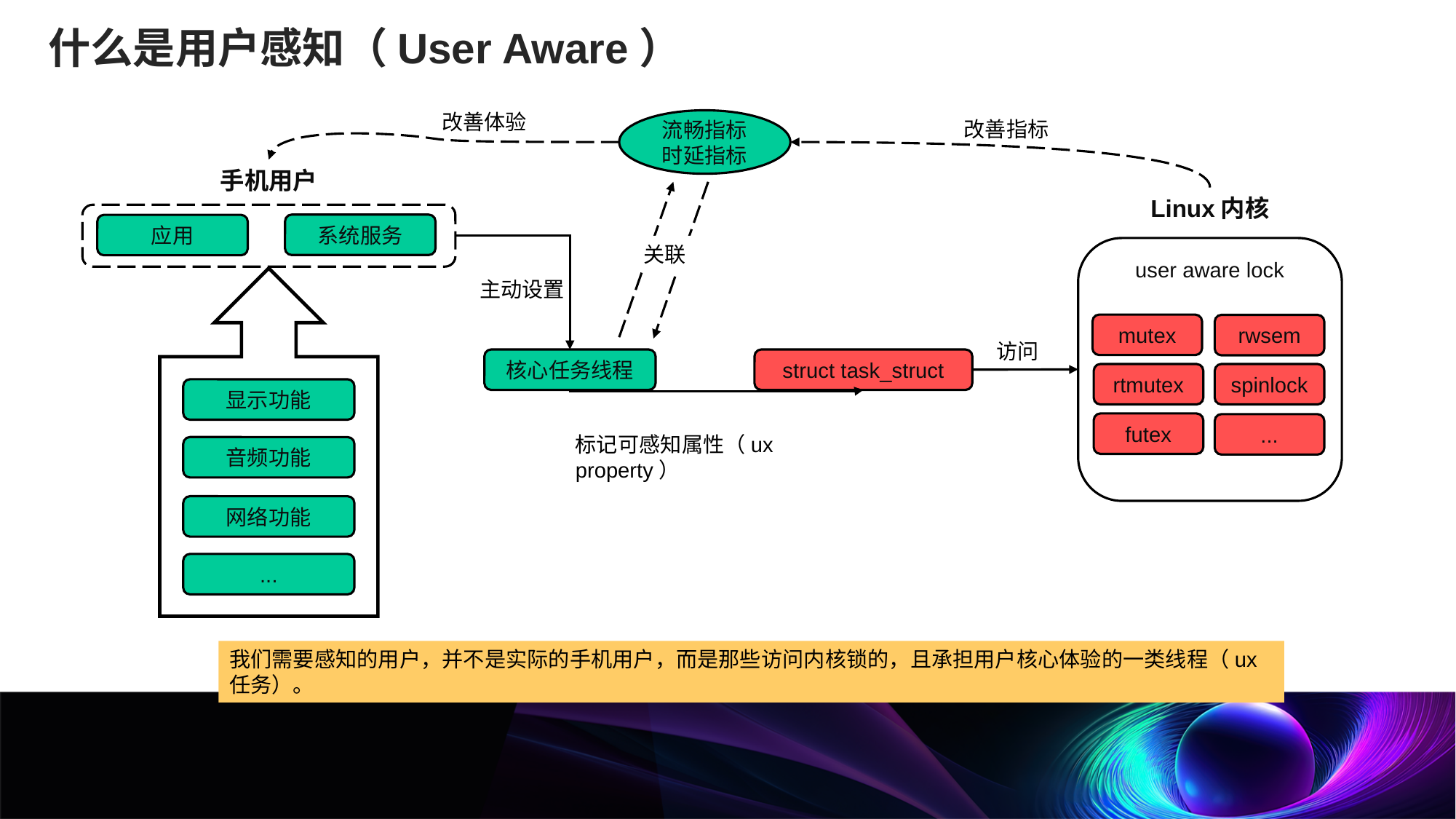

什么是用户感知（User Aware）
改善体验
流畅指标
时延指标
改善指标
手机用户
Linux内核

系统服务
应用
关联
user aware lock

主动设置
mutex
rwsem
访问
核心任务线程
struct task_struct
rtmutex
spinlock
显示功能
futex
...
标记可感知属性（ux property）
音频功能
网络功能
...
我们需要感知的用户，并不是实际的手机用户，而是那些访问内核锁的，且承担用户核心体验的一类线程（ux任务）。